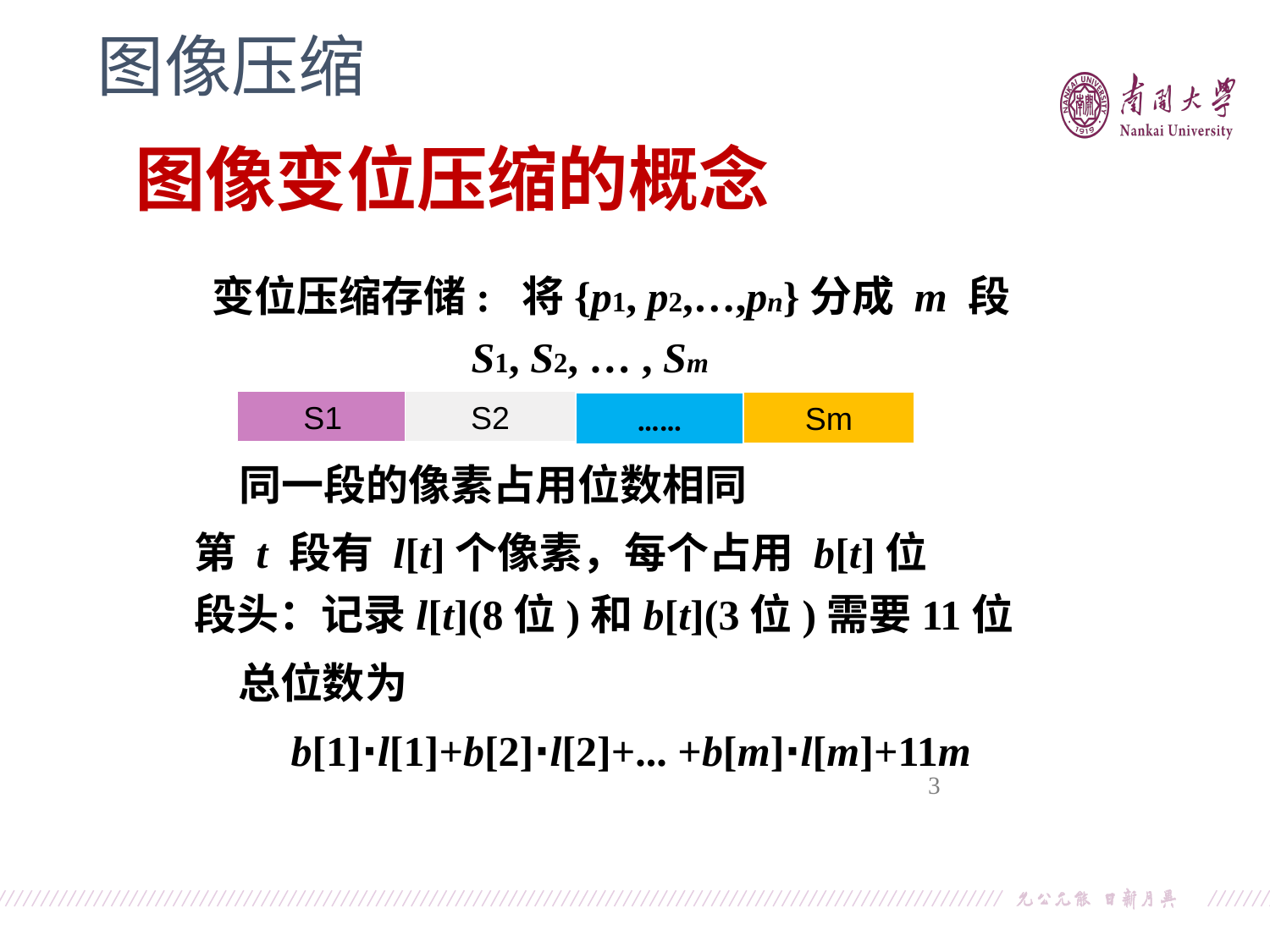

图像压缩
图像变位压缩的概念
变位压缩存储:  将{p1, p2,…,pn}分成 m 段
S1, S2, … , Sm
S1
S2
Sm
……
同一段的像素占用位数相同
第 t 段有 l[t]个像素，每个占用 b[t]位
段头：记录l[t](8位)和b[t](3位)需要11位
总位数为
b[1]⋅l[1]+b[2]⋅l[2]+... +b[m]⋅l[m]+11m
3